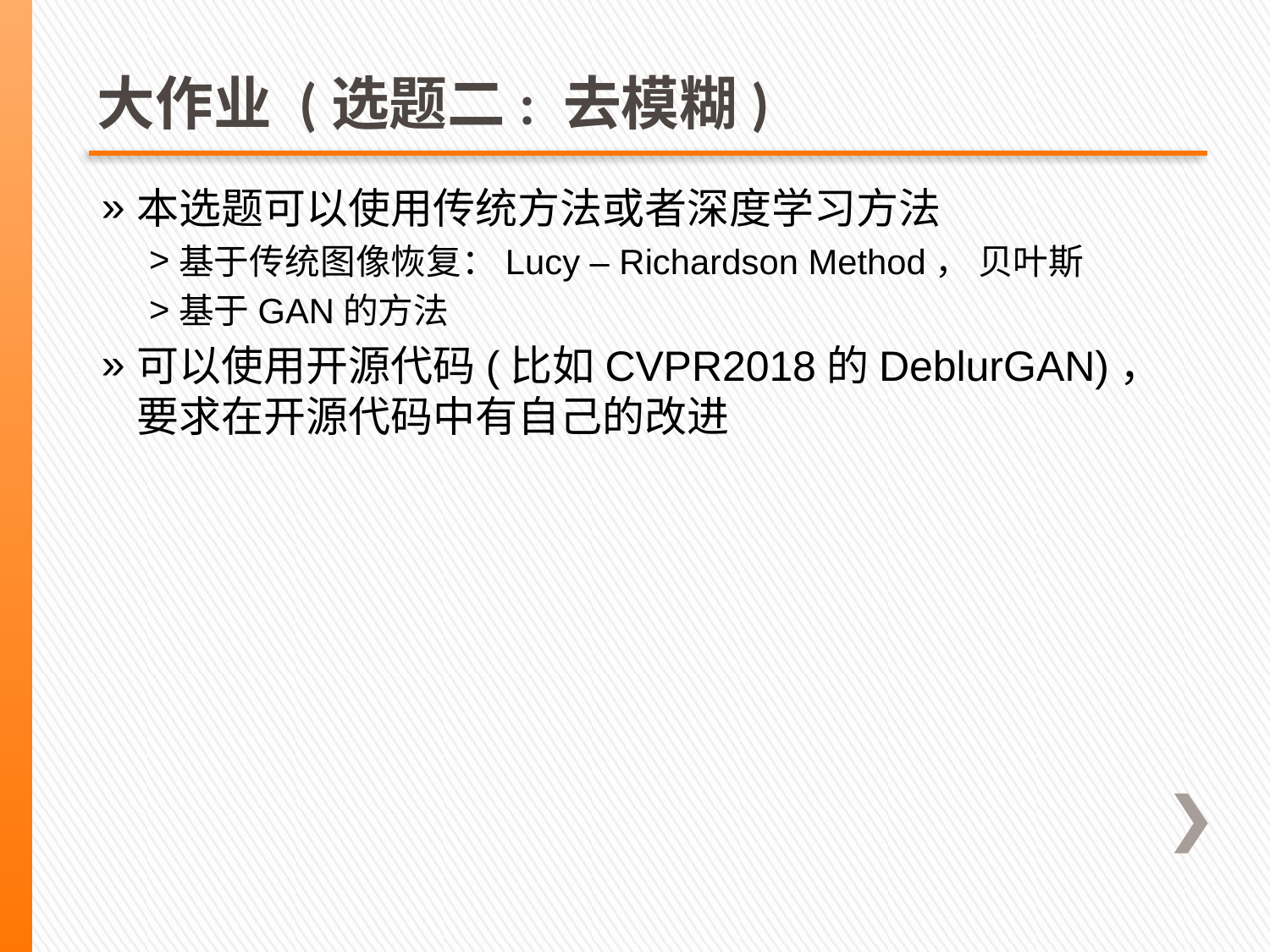

# 大作业 (选题二: 去模糊)
本选题可以使用传统方法或者深度学习方法
基于传统图像恢复：Lucy – Richardson Method， 贝叶斯
基于GAN的方法
可以使用开源代码(比如CVPR2018的DeblurGAN)，要求在开源代码中有自己的改进